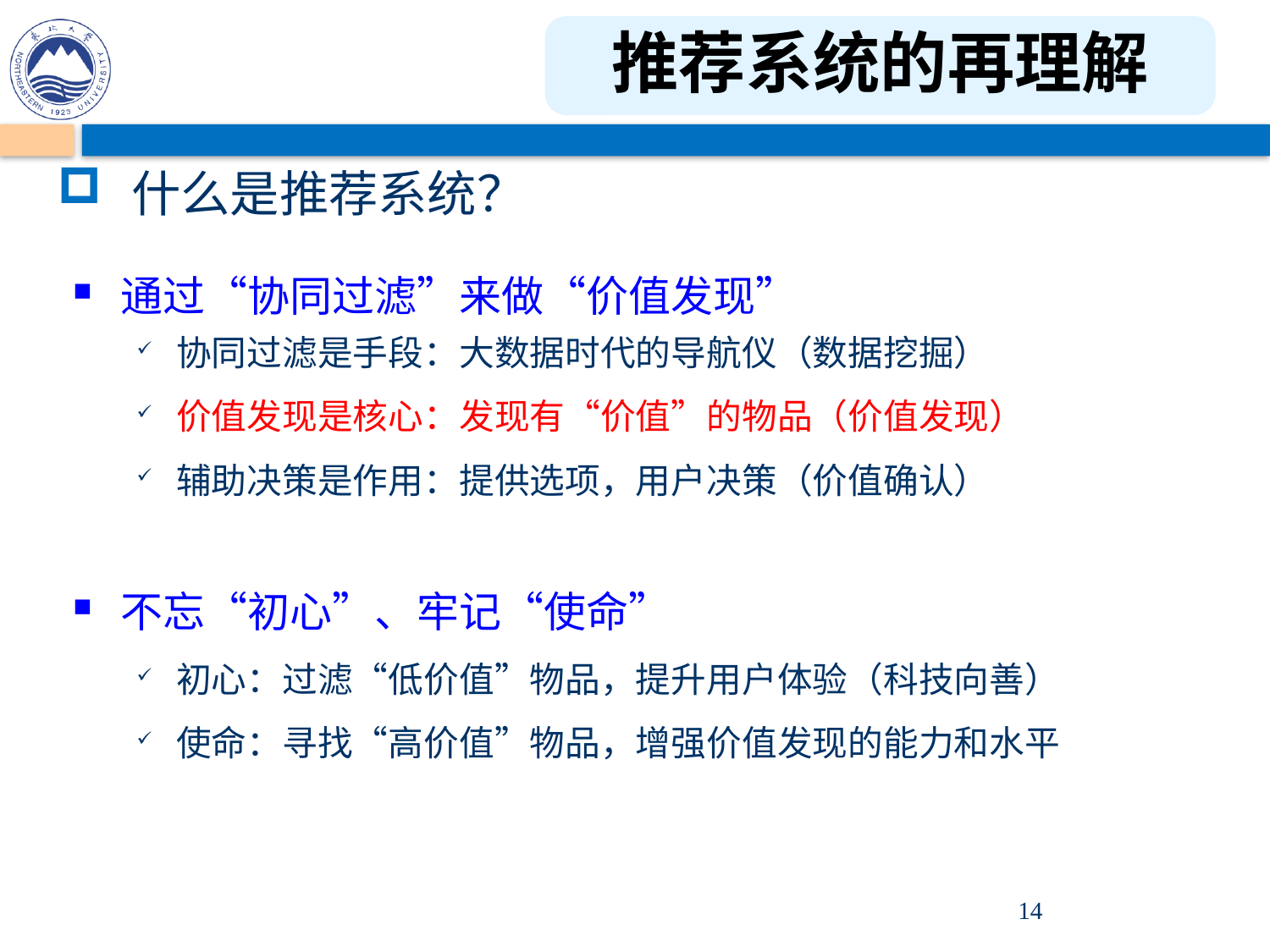

推荐系统的再理解

什么是推荐系统？
通过“协同过滤”来做“价值发现”
协同过滤是手段：大数据时代的导航仪（数据挖掘）
价值发现是核心：发现有“价值”的物品（价值发现）
辅助决策是作用：提供选项，用户决策（价值确认）

不忘“初心”、牢记“使命”
初心：过滤“低价值”物品，提升用户体验（科技向善）
使命：寻找“高价值”物品，增强价值发现的能力和水平

14